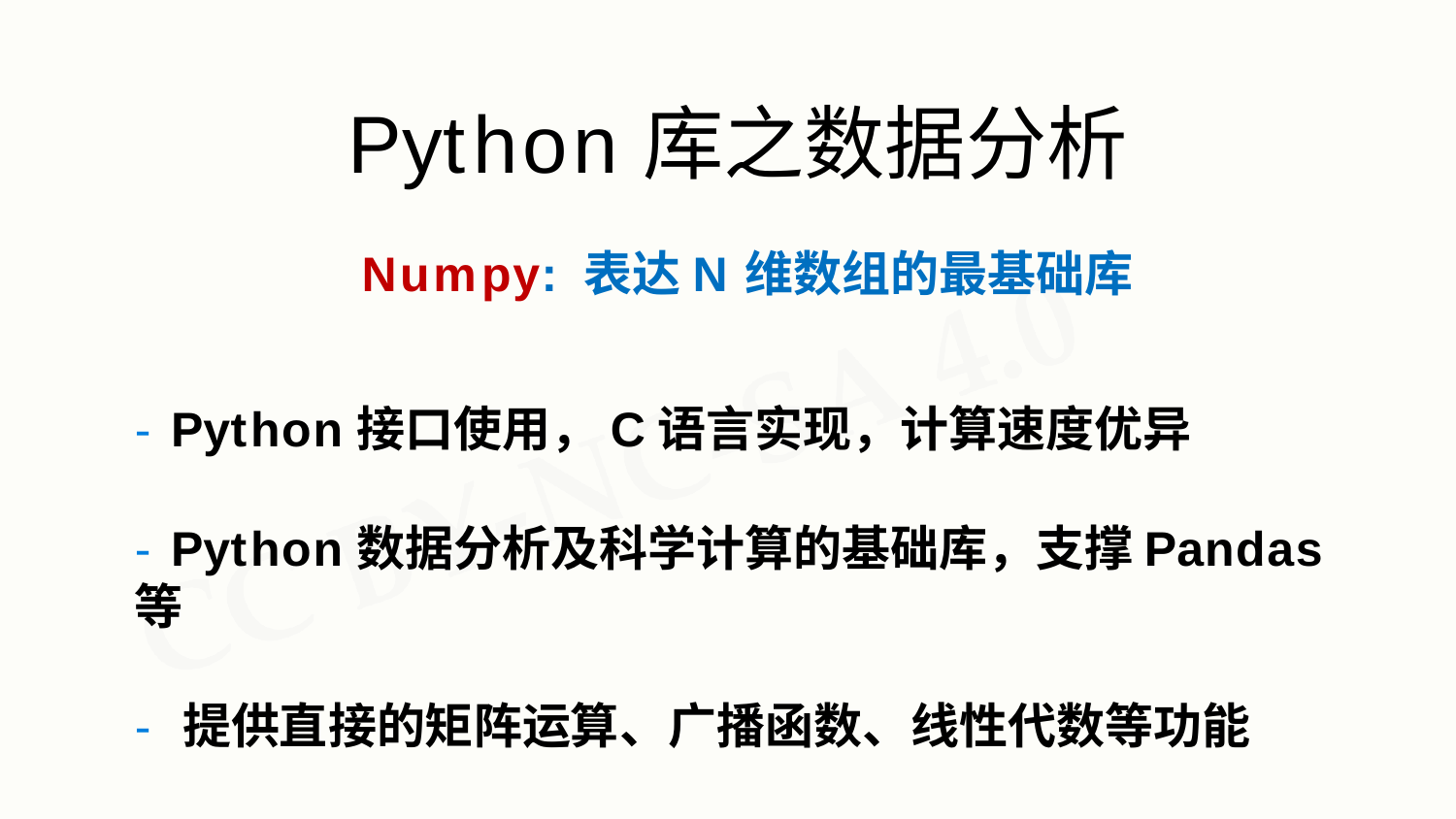

# Python库之数据分析
Numpy: 表达N维数组的最基础库

- Python接口使用，C语言实现，计算速度优异

- Python数据分析及科学计算的基础库，支撑Pandas等

- 提供直接的矩阵运算、广播函数、线性代数等功能